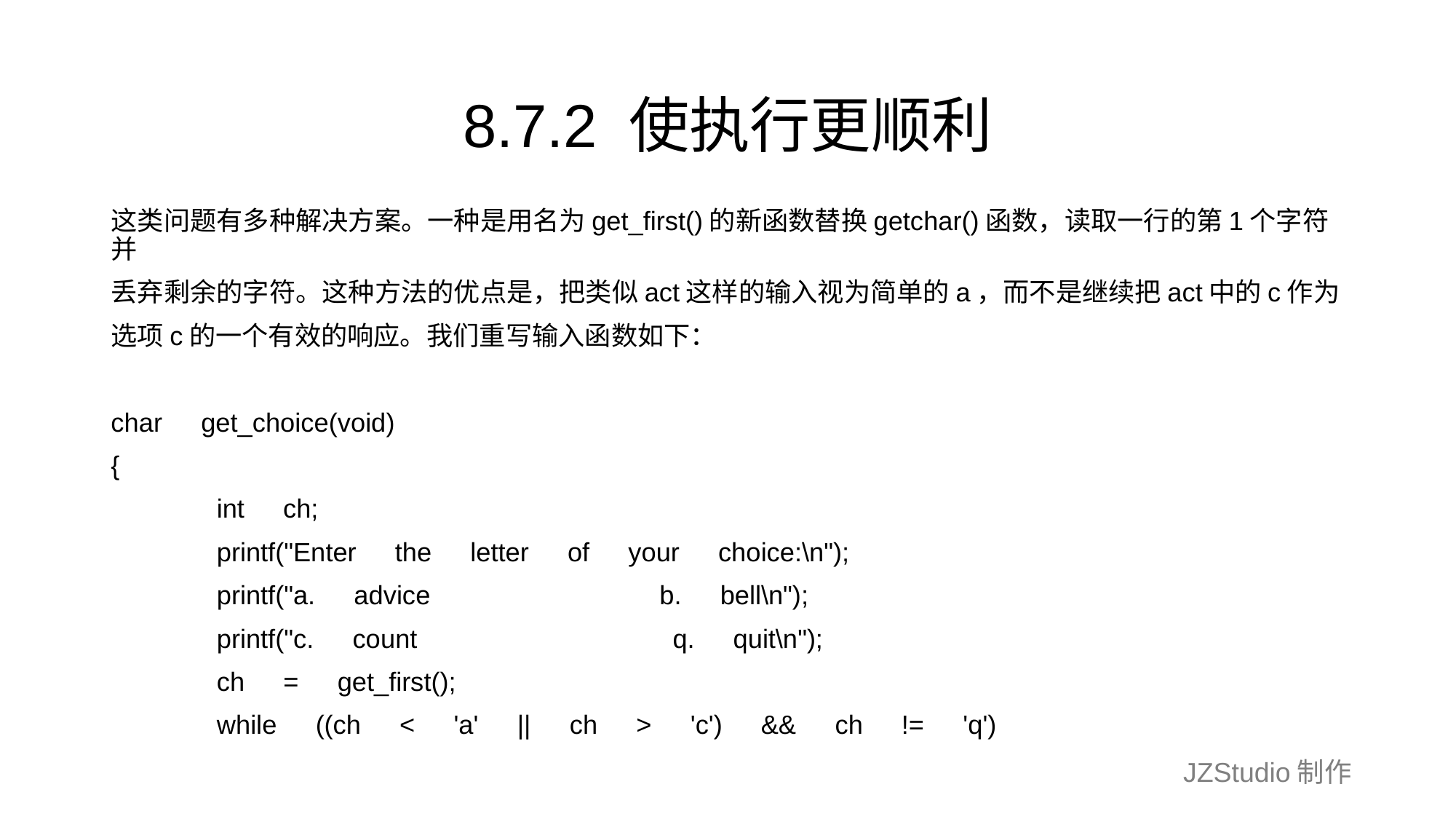

# 8.7.2 使执行更顺利
这类问题有多种解决方案。一种是用名为get_first()的新函数替换getchar()函数，读取一行的第1个字符并
丢弃剩余的字符。这种方法的优点是，把类似act这样的输入视为简单的a，而不是继续把act中的c作为
选项c的一个有效的响应。我们重写输入函数如下：

char　get_choice(void)
{
	int　ch;
	printf("Enter　the　letter　of　your　choice:\n");
	printf("a.　advice　　　　　　　　 b.　bell\n");
	printf("c.　count　　　　　　　　　 q.　quit\n");
	ch　=　get_first();
	while　((ch　<　'a'　||　ch　>　'c')　&&　ch　!=　'q')